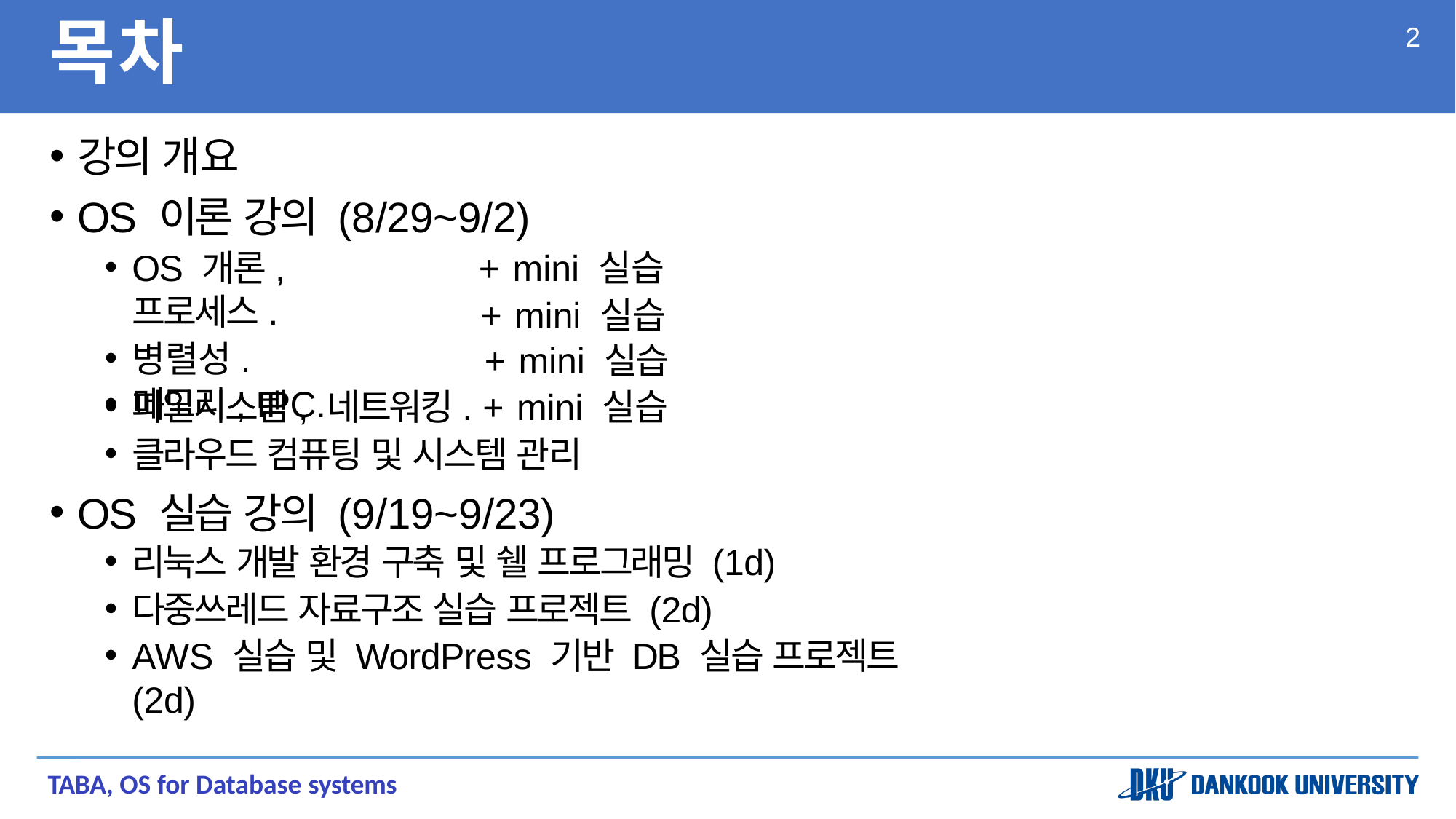

# 목차
2
강의 개요
OS 이론 강의 (8/29~9/2)
OS 개론, 프로세스.
병렬성.
메모리, IPC.
+ mini 실습
+ mini 실습
+ mini 실습
파일시스템, 네트워킹. + mini 실습
클라우드 컴퓨팅 및 시스템 관리
OS 실습 강의 (9/19~9/23)
리눅스 개발 환경 구축 및 쉘 프로그래밍 (1d)
다중쓰레드 자료구조 실습 프로젝트 (2d)
AWS 실습 및 WordPress 기반 DB 실습 프로젝트 (2d)
TABA, OS for Database systems